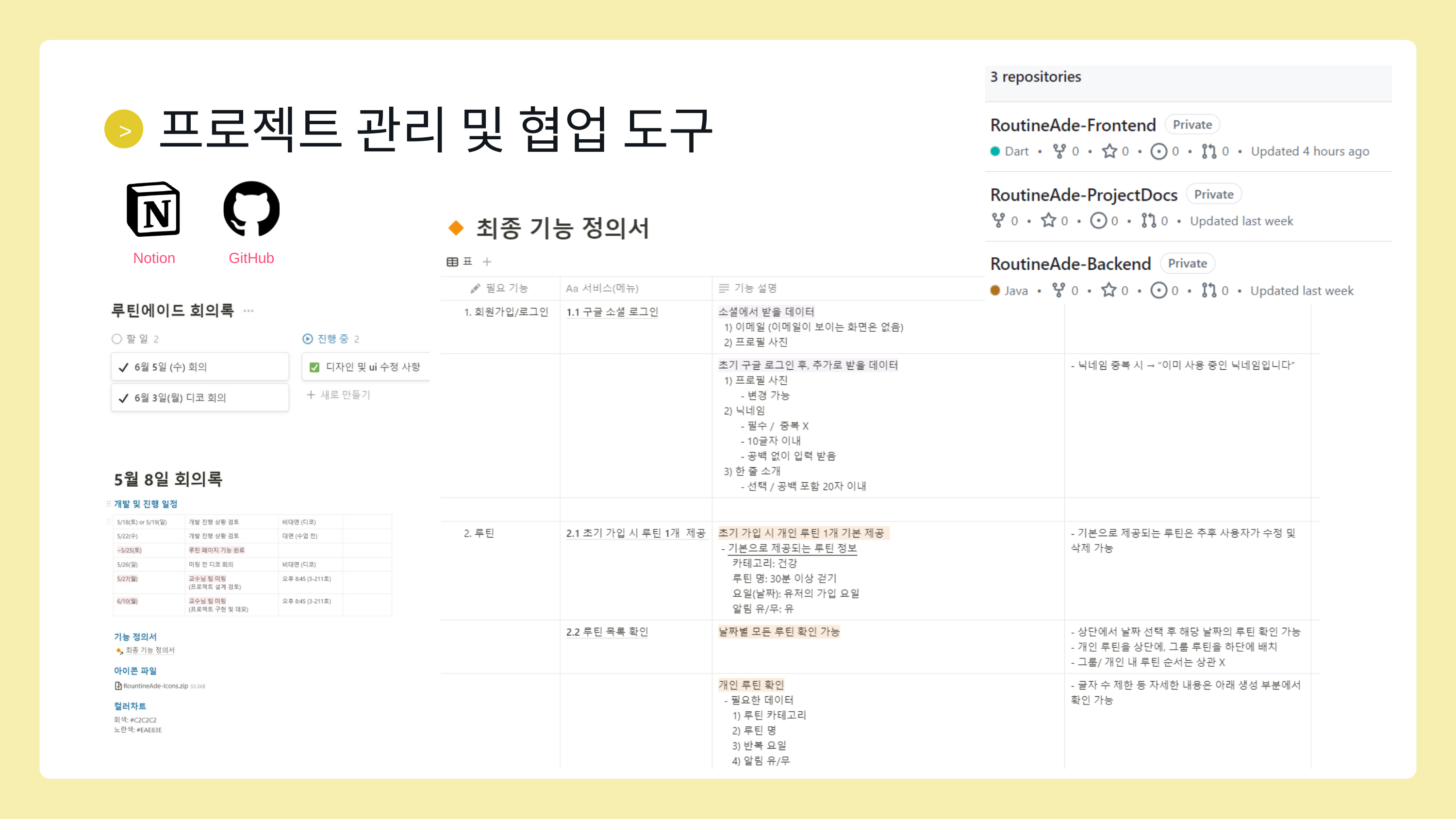

프로젝트 관리 및 협업 도구

>

Notion
GitHub